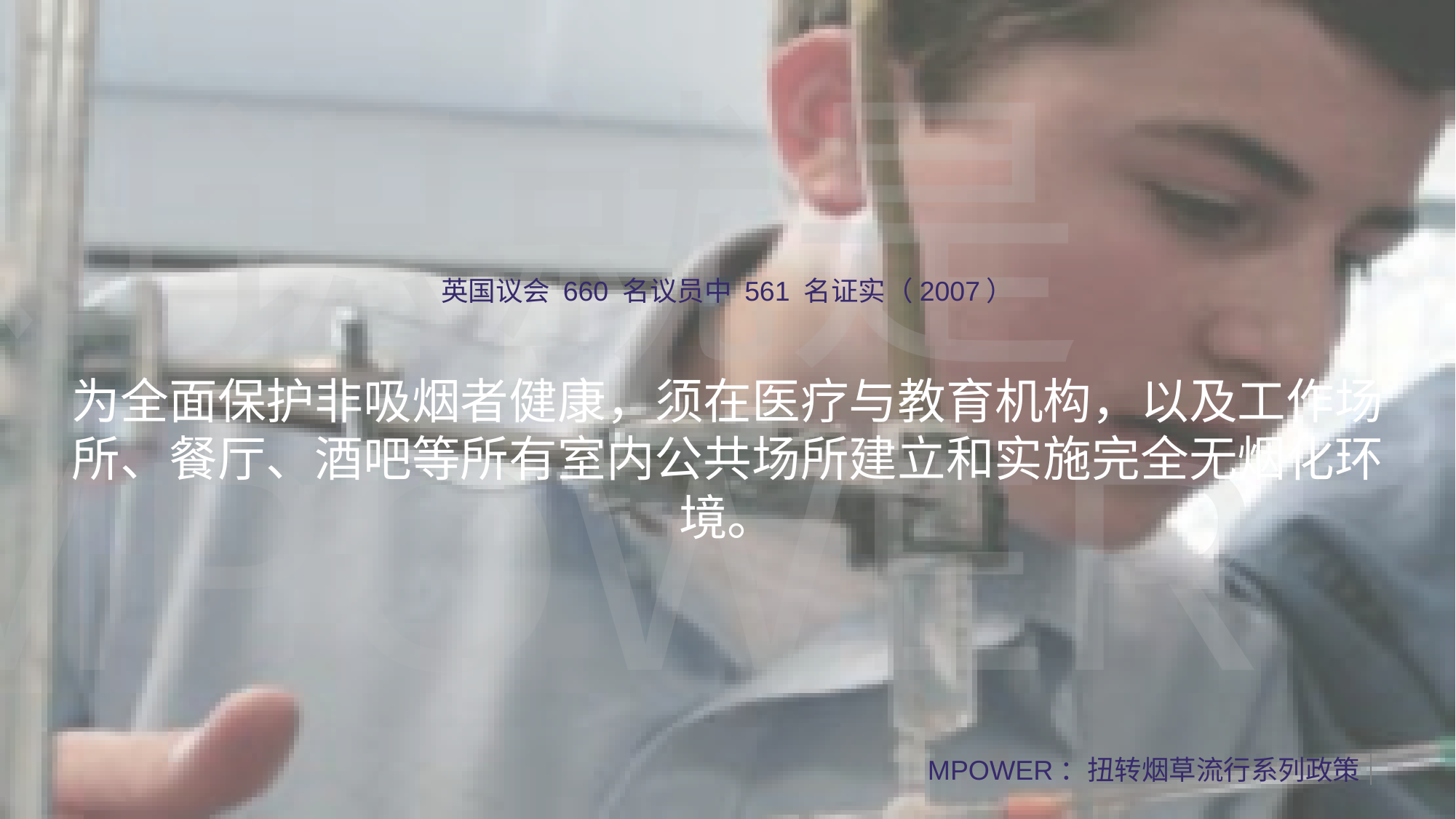

知识就是 MPOWER
英国议会 660 名议员中 561 名证实（2007）

为全面保护非吸烟者健康，须在医疗与教育机构，以及工作场所、餐厅、酒吧等所有室内公共场所建立和实施完全无烟化环境。